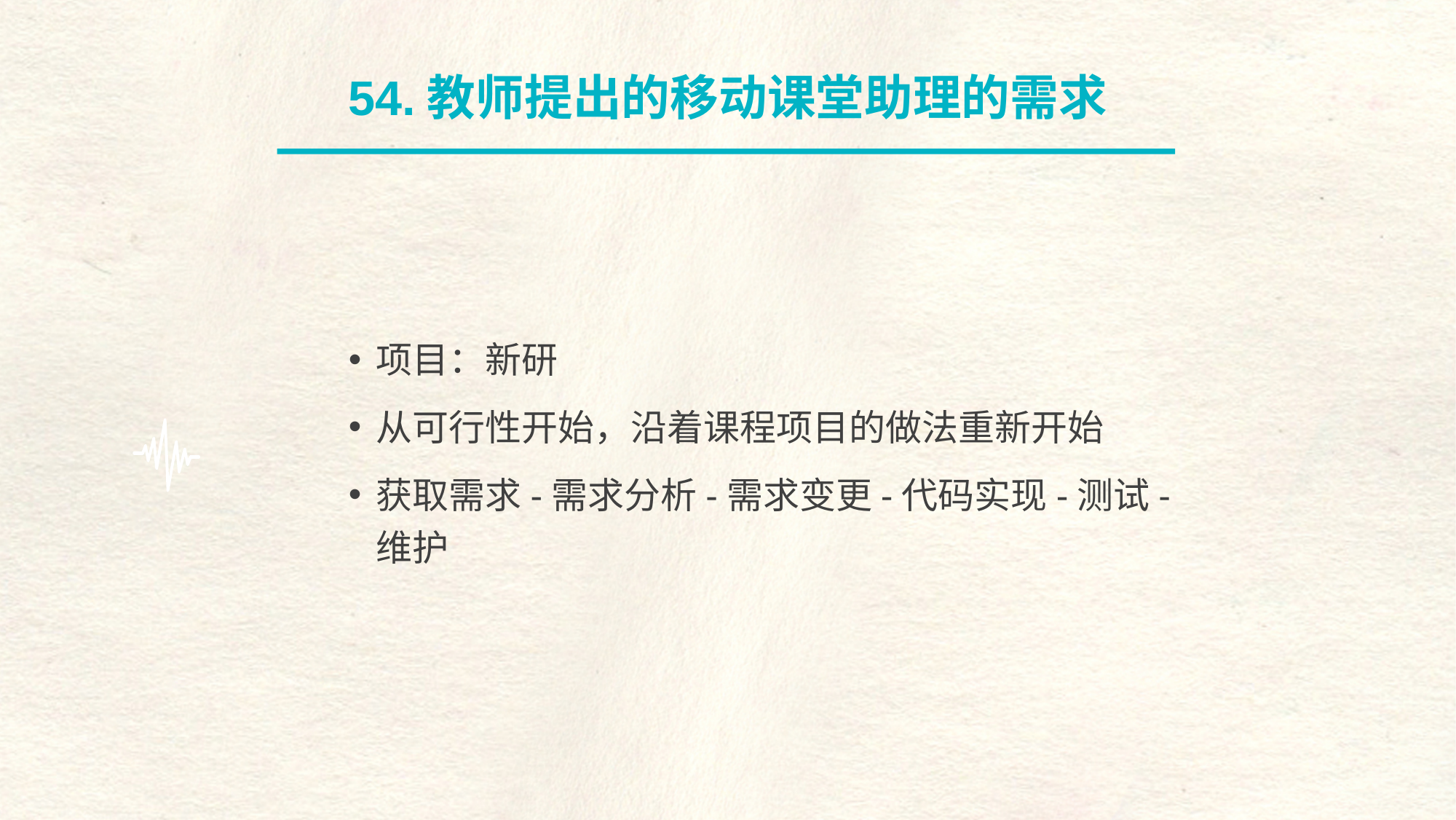

54.教师提出的移动课堂助理的需求

项目：新研
从可行性开始，沿着课程项目的做法重新开始
获取需求-需求分析-需求变更-代码实现-测试-维护